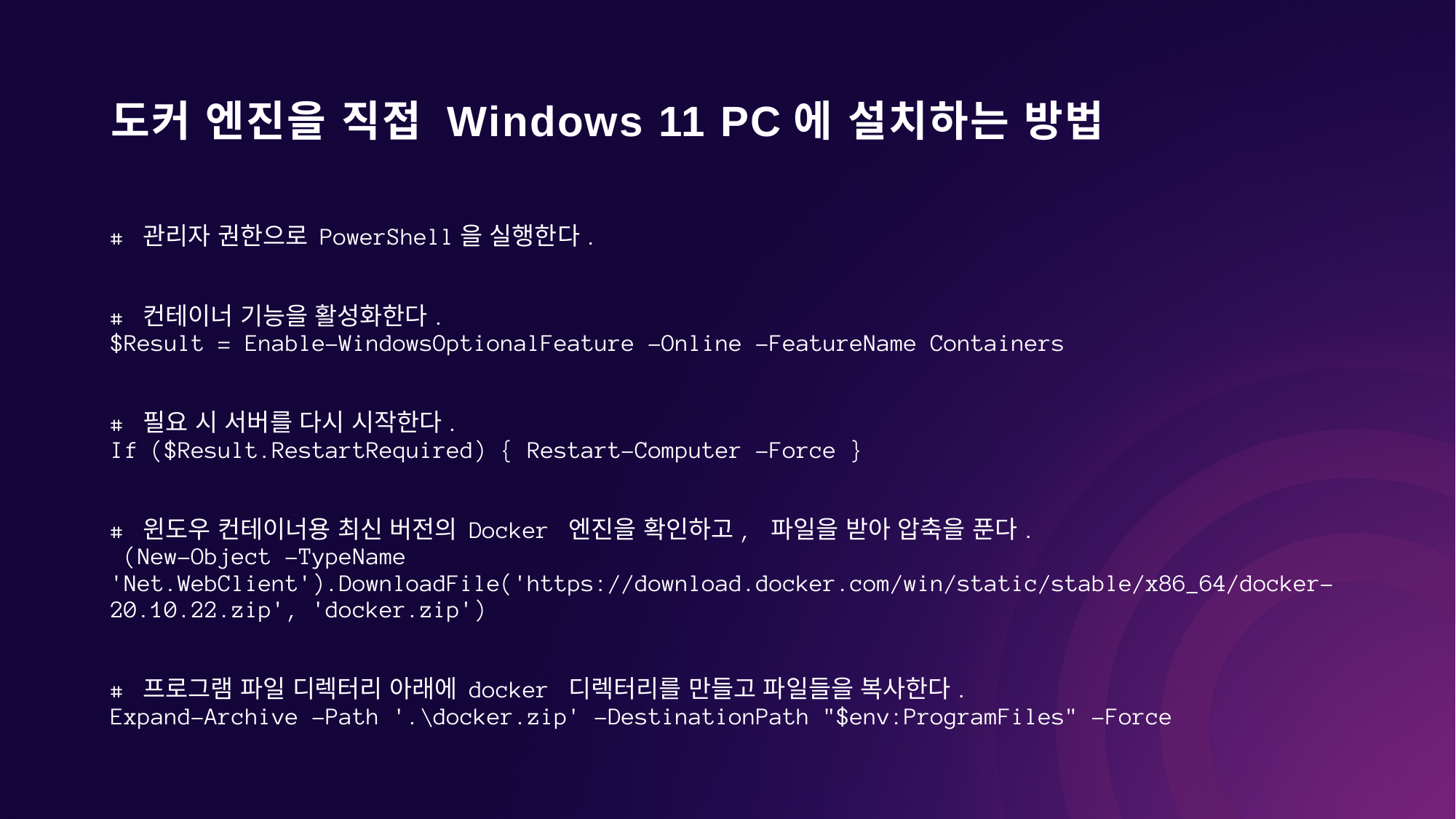

# 도커 엔진을 직접 Windows 11 PC에 설치하는 방법
# 관리자 권한으로 PowerShell을 실행한다.

# 컨테이너 기능을 활성화한다. $Result = Enable-WindowsOptionalFeature -Online -FeatureName Containers

# 필요 시 서버를 다시 시작한다. If ($Result.RestartRequired) { Restart-Computer -Force }

# 윈도우 컨테이너용 최신 버전의 Docker 엔진을 확인하고, 파일을 받아 압축을 푼다. (New-Object -TypeName 'Net.WebClient').DownloadFile('https://download.docker.com/win/static/stable/x86_64/docker-20.10.22.zip', 'docker.zip')

# 프로그램 파일 디렉터리 아래에 docker 디렉터리를 만들고 파일들을 복사한다. Expand-Archive -Path '.\docker.zip' -DestinationPath "$env:ProgramFiles" -Force